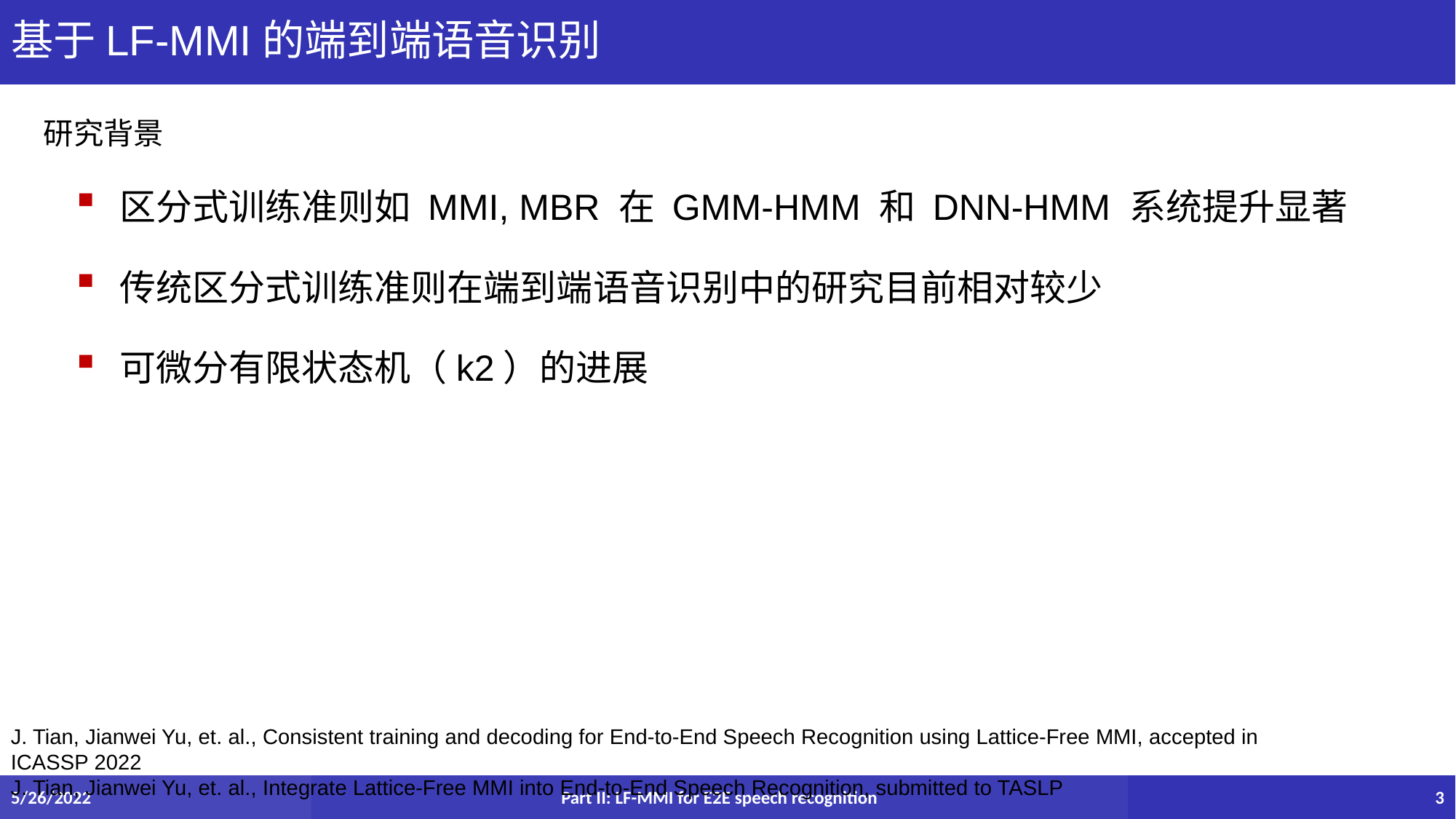

# 基于LF-MMI的端到端语音识别
研究背景
 区分式训练准则如 MMI, MBR 在 GMM-HMM 和 DNN-HMM 系统提升显著
 传统区分式训练准则在端到端语音识别中的研究目前相对较少
 可微分有限状态机（k2）的进展
J. Tian, Jianwei Yu, et. al., Consistent training and decoding for End-to-End Speech Recognition using Lattice-Free MMI, accepted in ICASSP 2022
J. Tian, Jianwei Yu, et. al., Integrate Lattice-Free MMI into End-to-End Speech Recognition, submitted to TASLP
5/26/2022
Part II: LF-MMI for E2E speech recognition
3